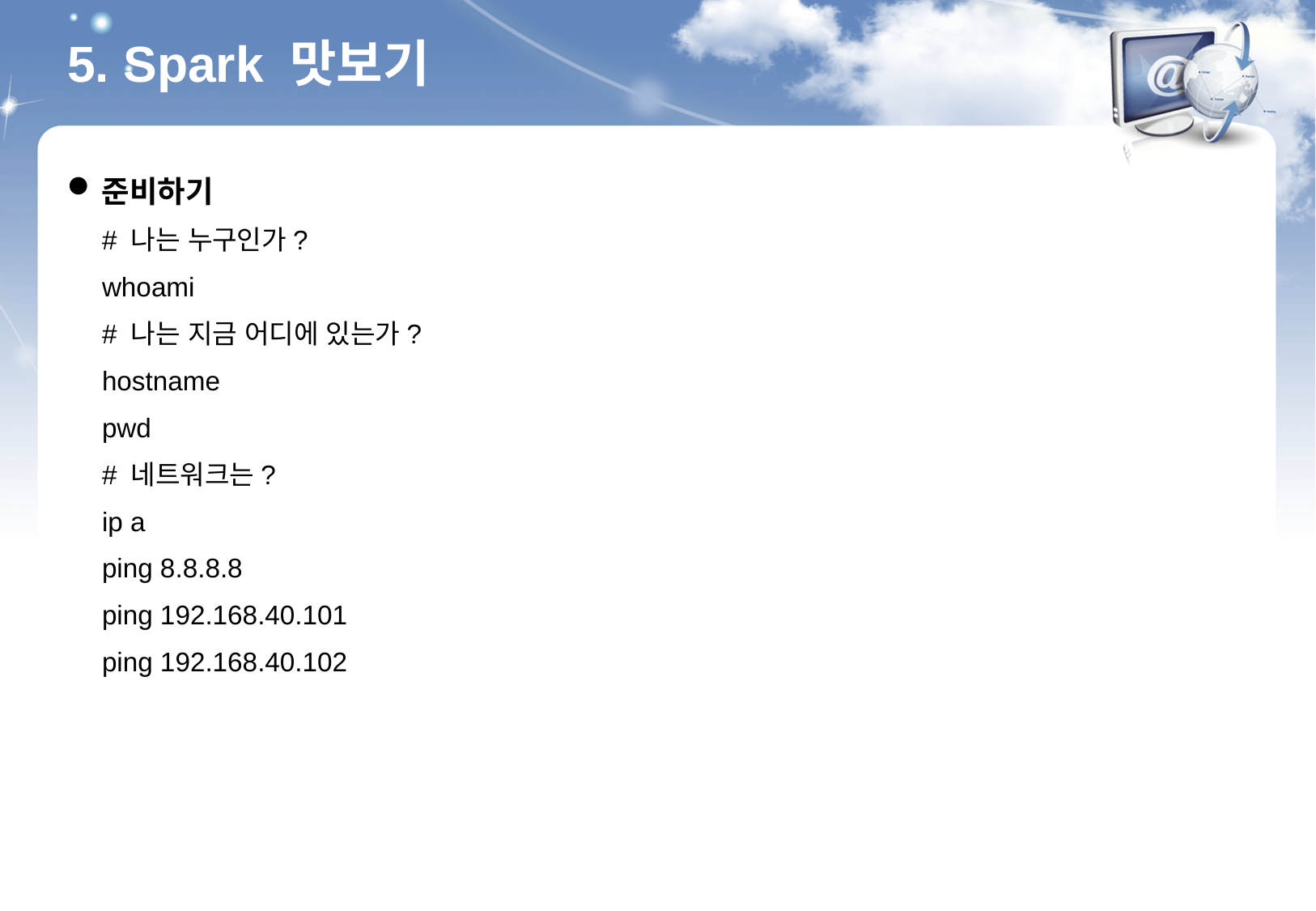

5. Spark 맛보기
준비하기
# 나는 누구인가?
whoami
# 나는 지금 어디에 있는가?
hostname
pwd
# 네트워크는?
ip a
ping 8.8.8.8
ping 192.168.40.101
ping 192.168.40.102